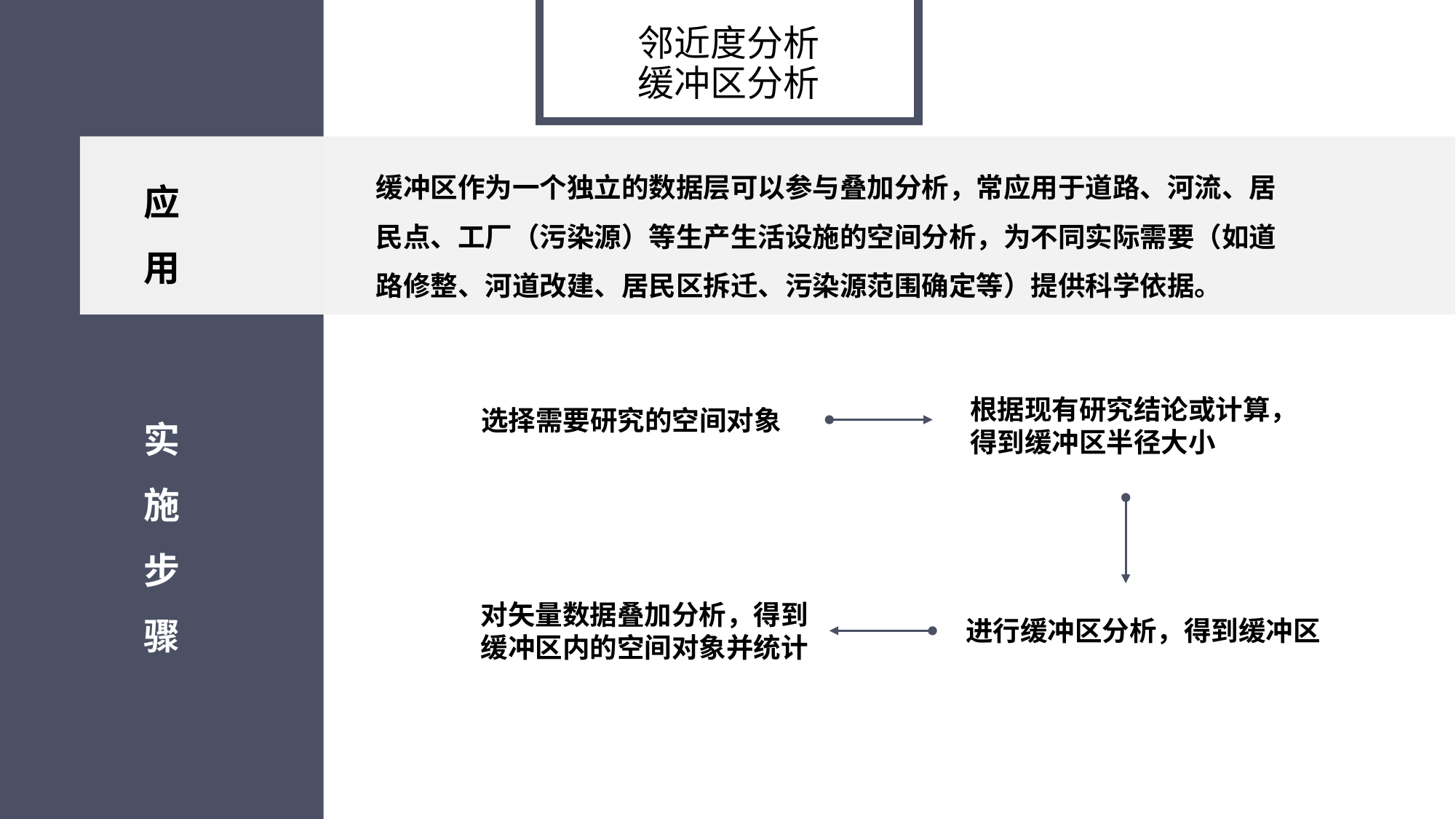

# 邻近度分析 缓冲区分析

缓冲区作为一个独立的数据层可以参与叠加分析，常应用于道路、河流、居民点、工厂（污染源）等生产生活设施的空间分析，为不同实际需要（如道路修整、河道改建、居民区拆迁、污染源范围确定等）提供科学依据。
应用
根据现有研究结论或计算，得到缓冲区半径大小
选择需要研究的空间对象
对矢量数据叠加分析，得到缓冲区内的空间对象并统计
进行缓冲区分析，得到缓冲区
实施步骤